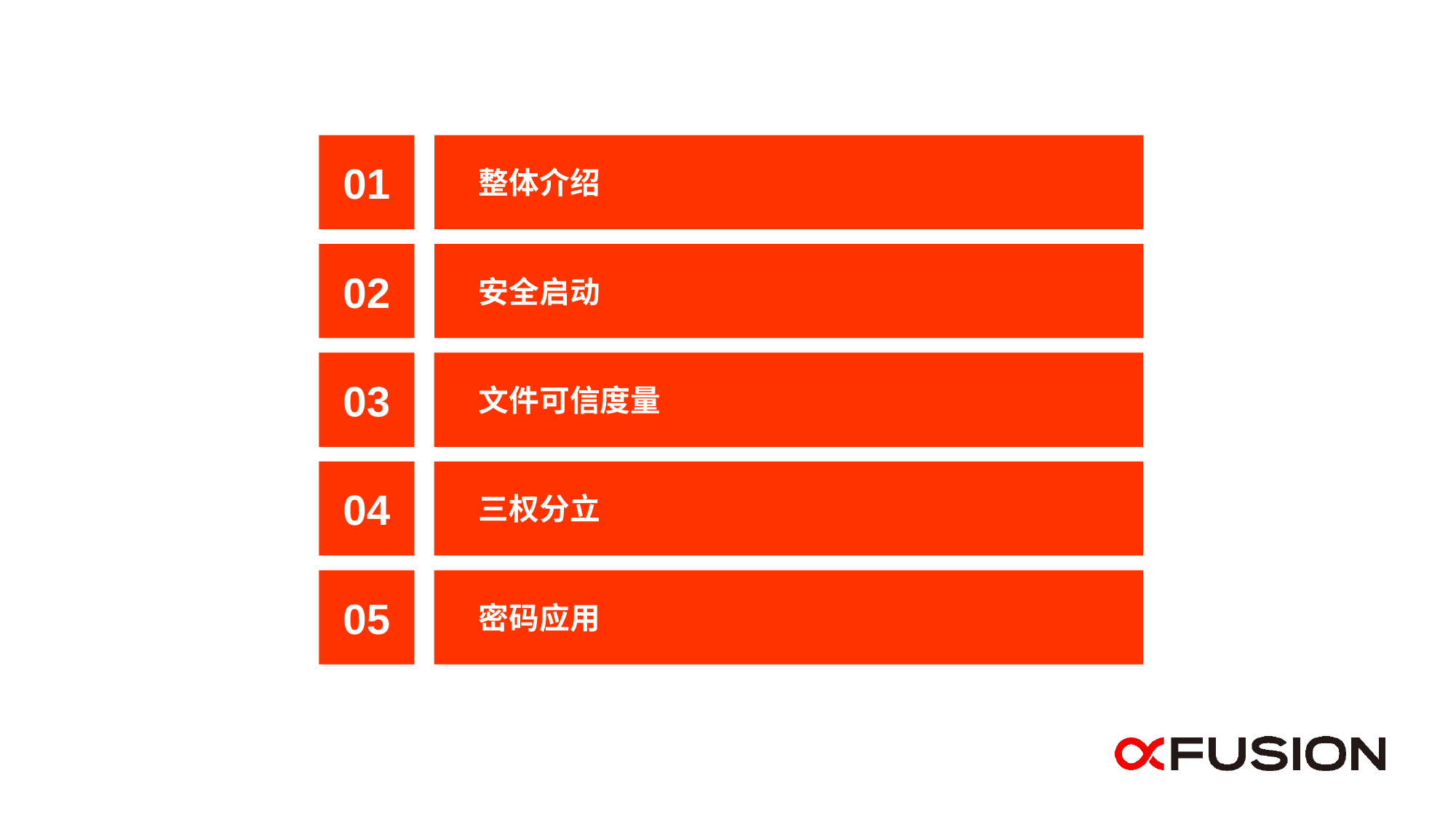

01

整体介绍
02

安全启动
03

文件可信度量
04

三权分立
05

密码应用